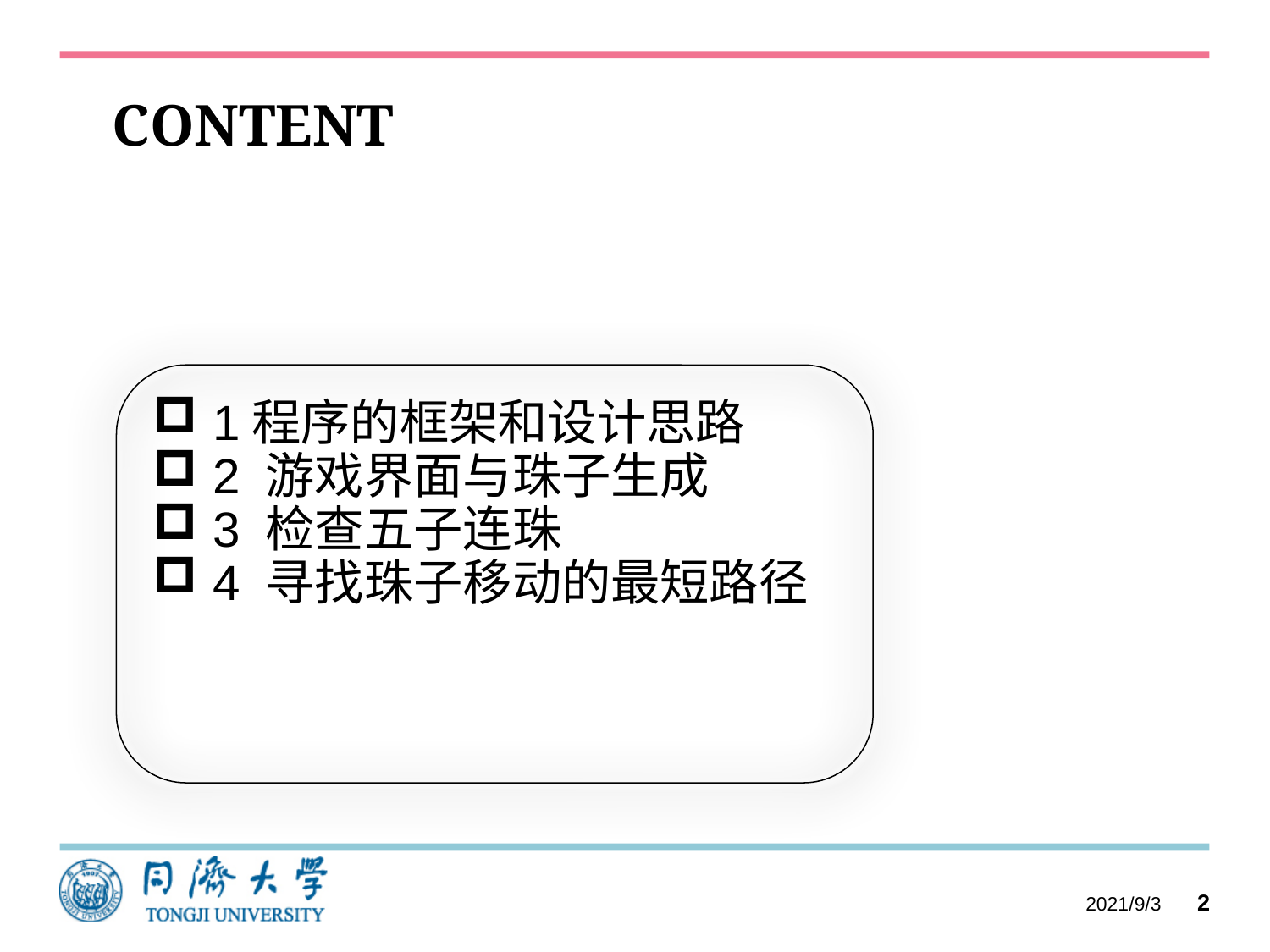

# CONTENT

 1程序的框架和设计思路
 2 游戏界面与珠子生成
 3 检查五子连珠
 4 寻找珠子移动的最短路径
2021/9/3
2